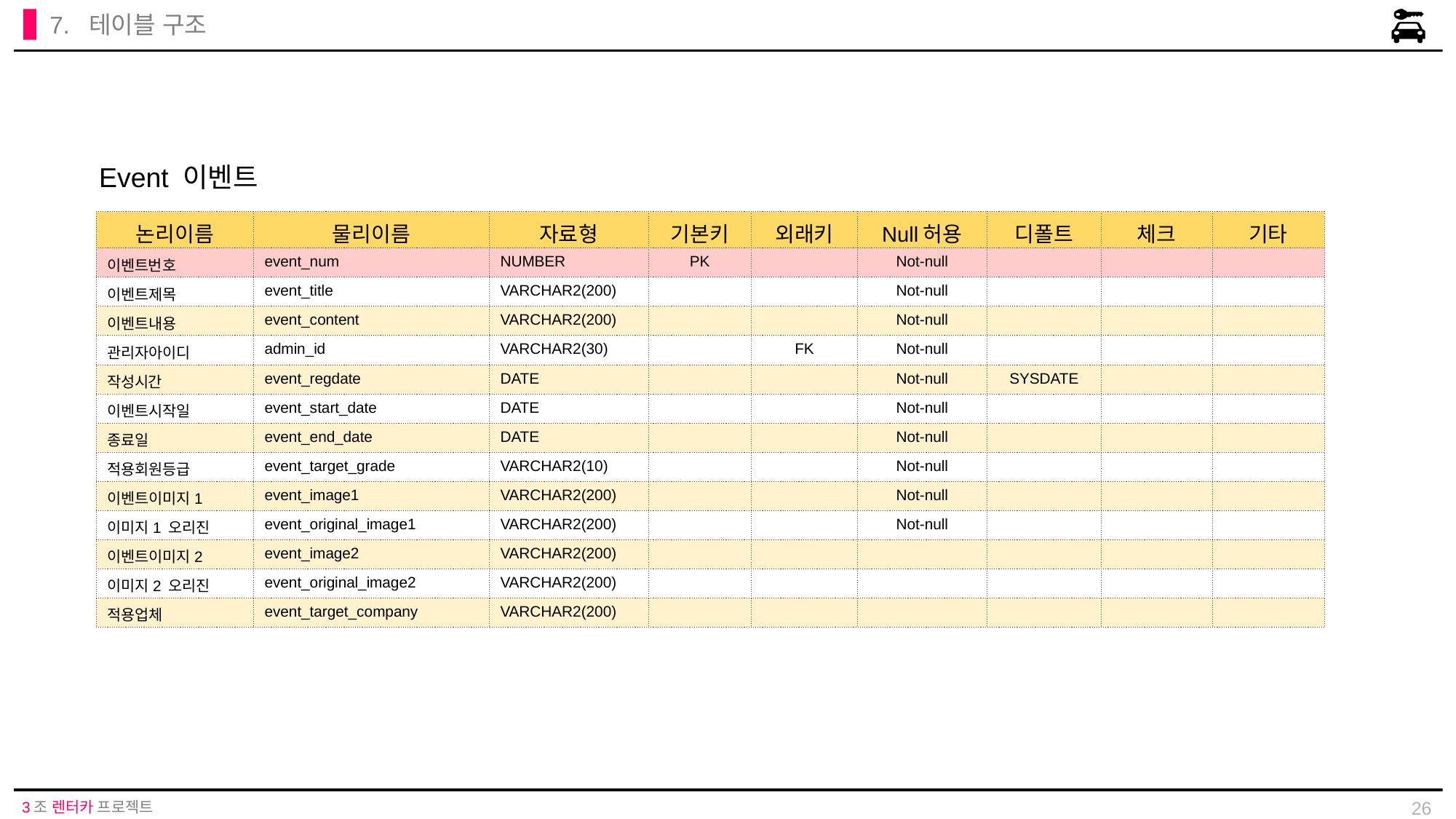

7.  테이블 구조
Event 이벤트
| 논리이름 | 물리이름 | 자료형 | 기본키 | 외래키 | Null허용 | 디폴트 | 체크 | 기타 |
| --- | --- | --- | --- | --- | --- | --- | --- | --- |
| 이벤트번호 | event\_num | NUMBER | PK |  | Not-null |  |  |  |
| 이벤트제목 | event\_title | VARCHAR2(200) |  |  | Not-null |  |  |  |
| 이벤트내용 | event\_content | VARCHAR2(200) |  |  | Not-null |  |  |  |
| 관리자아이디 | admin\_id | VARCHAR2(30) |  | FK | Not-null |  |  |  |
| 작성시간 | event\_regdate | DATE |  |  | Not-null | SYSDATE |  |  |
| 이벤트시작일 | event\_start\_date | DATE |  |  | Not-null |  |  |  |
| 종료일 | event\_end\_date | DATE |  |  | Not-null |  |  |  |
| 적용회원등급 | event\_target\_grade | VARCHAR2(10) |  |  | Not-null |  |  |  |
| 이벤트이미지1 | event\_image1 | VARCHAR2(200) |  |  | Not-null |  |  |  |
| 이미지1 오리진 | event\_original\_image1 | VARCHAR2(200) |  |  | Not-null |  |  |  |
| 이벤트이미지2 | event\_image2 | VARCHAR2(200) |  |  |  |  |  |  |
| 이미지2 오리진 | event\_original\_image2 | VARCHAR2(200) |  |  |  |  |  |  |
| 적용업체 | event\_target\_company | VARCHAR2(200) |  |  |  |  |  |  |
26